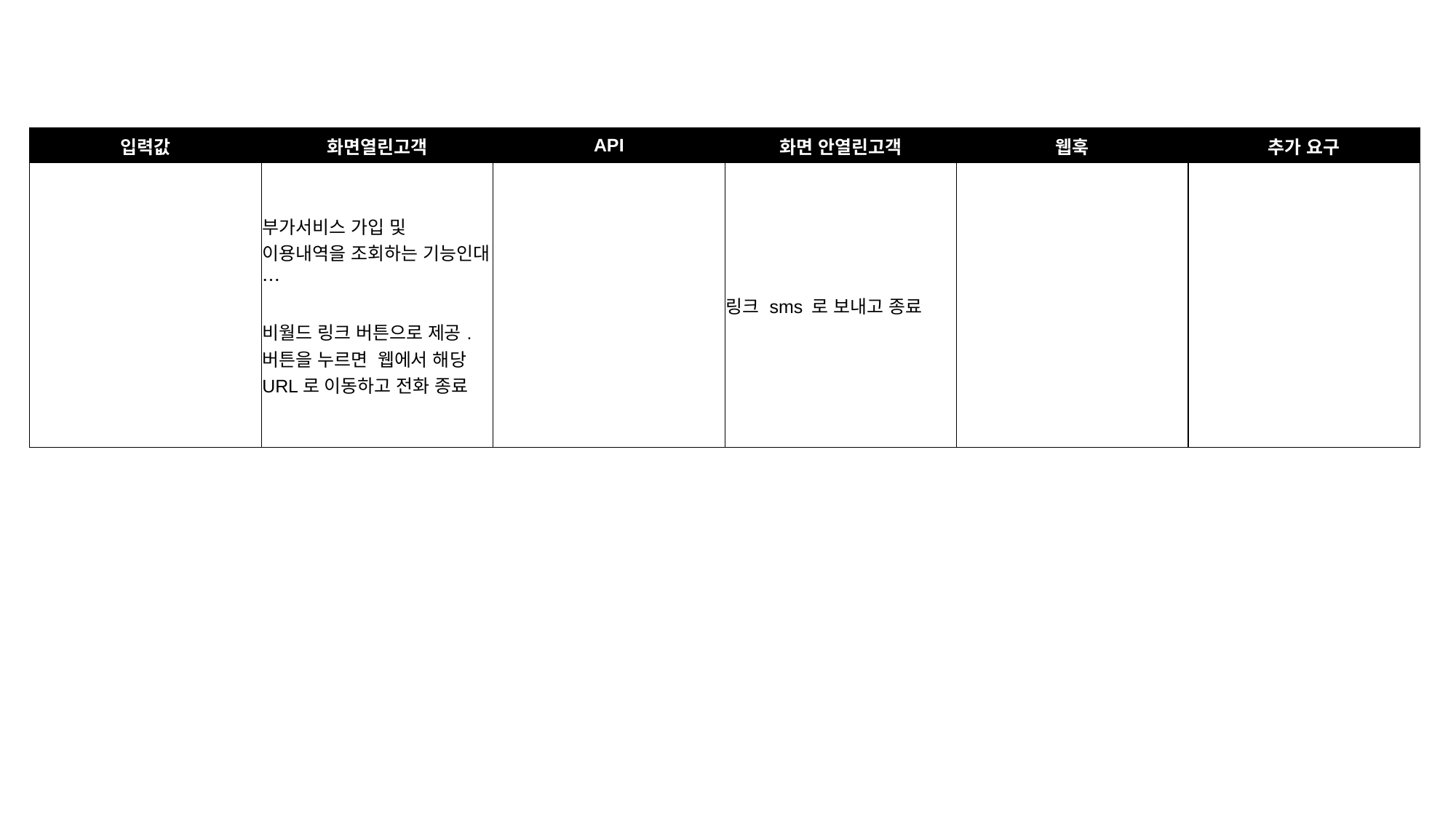

| 입력값 | 화면열린고객 | API | 화면 안열린고객 | 웹훅 | 추가 요구 |
| --- | --- | --- | --- | --- | --- |
|  | 부가서비스 가입 및 이용내역을 조회하는 기능인대… 비월드 링크 버튼으로 제공. 버튼을 누르면 웹에서 해당 URL로 이동하고 전화 종료 |  | 링크 sms 로 보내고 종료 |  |  |